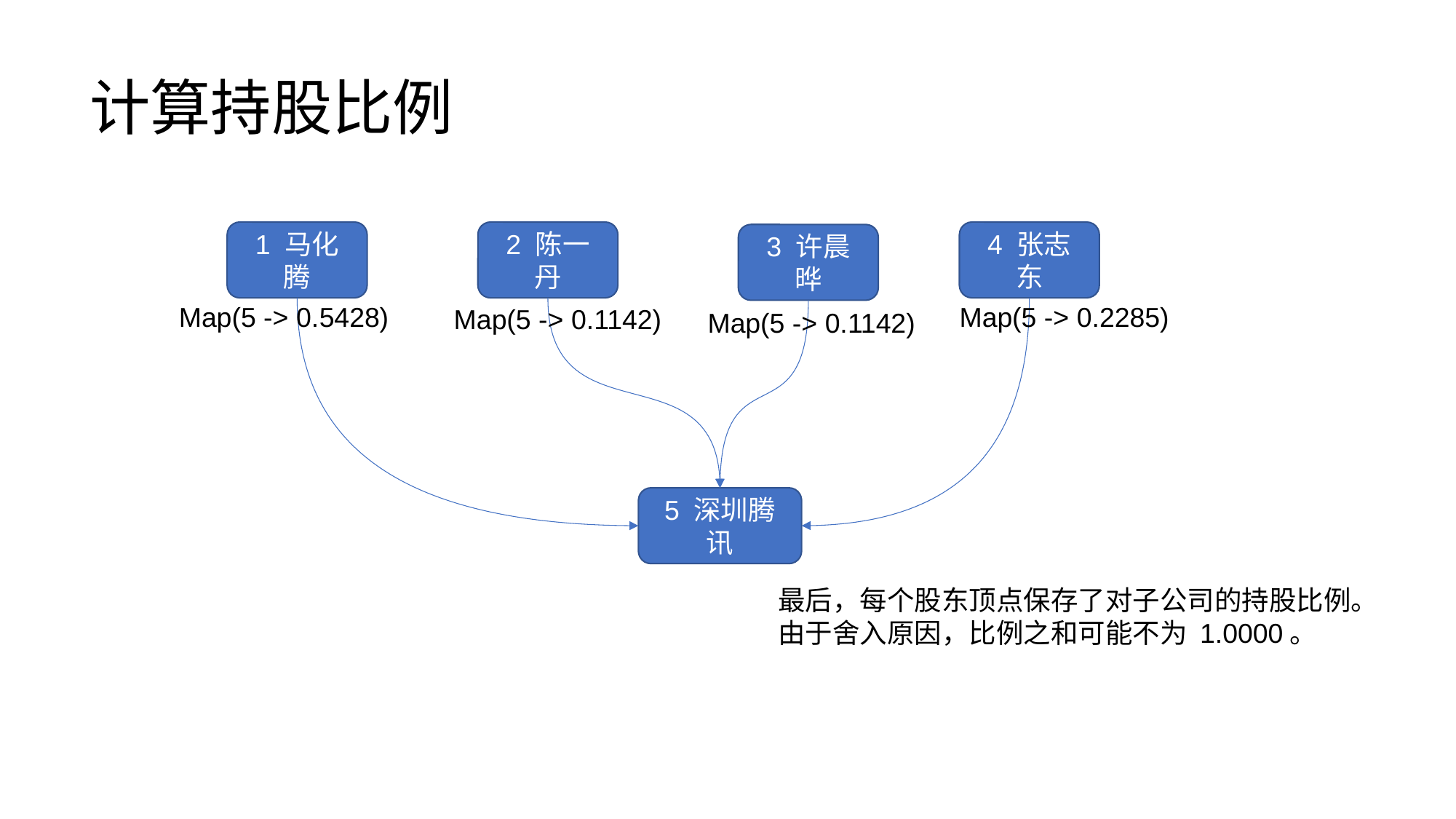

计算持股比例
1 马化腾
4 张志东
2 陈一丹
3 许晨晔
Map(5 -> 0.5428)
Map(5 -> 0.2285)
Map(5 -> 0.1142)
Map(5 -> 0.1142)
5 深圳腾讯
最后，每个股东顶点保存了对子公司的持股比例。
由于舍入原因，比例之和可能不为 1.0000。